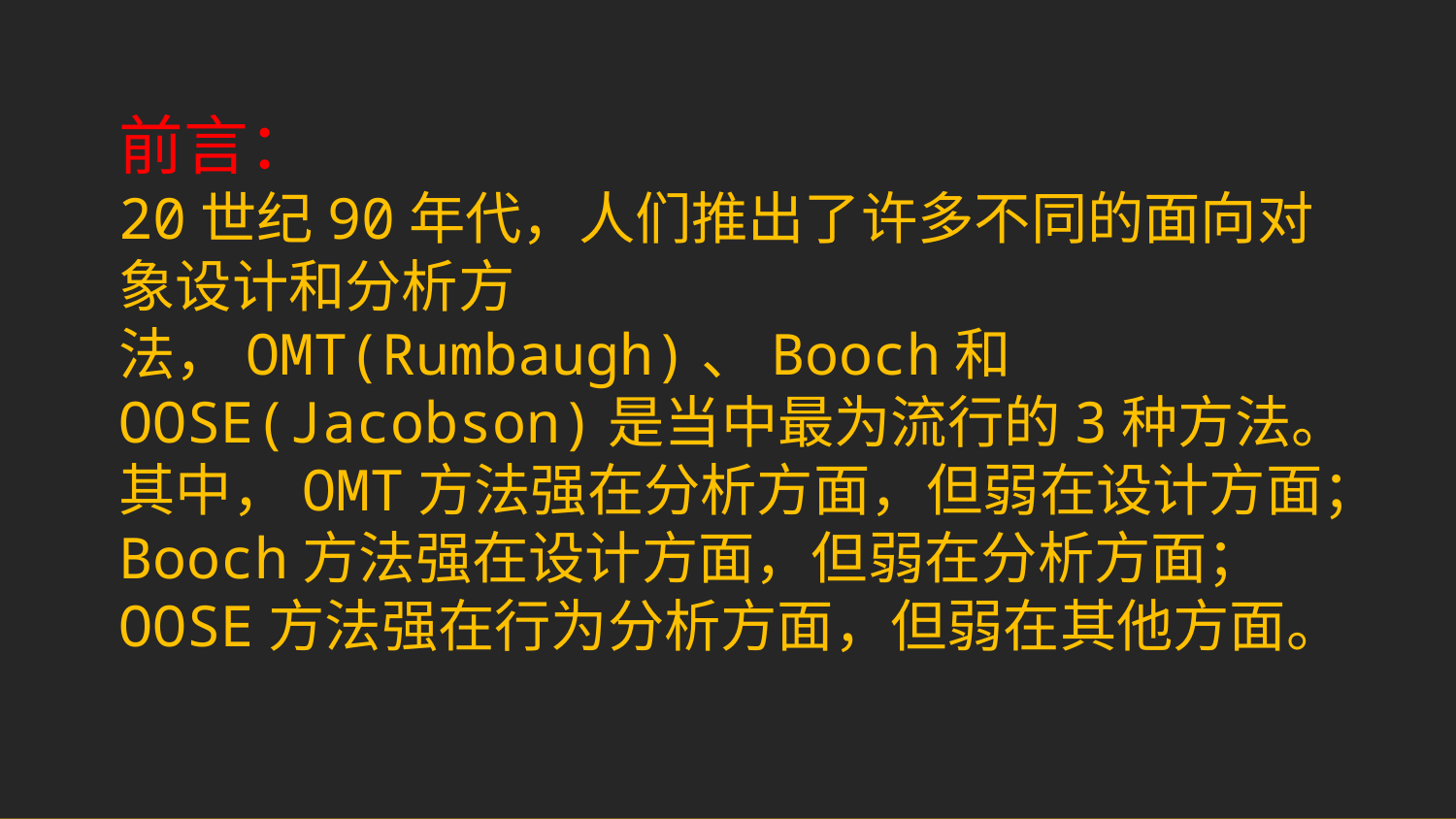

前言：
20世纪90年代，人们推出了许多不同的面向对象设计和分析方法，OMT(Rumbaugh)、Booch和OOSE(Jacobson)是当中最为流行的3种方法。其中，OMT方法强在分析方面，但弱在设计方面；Booch方法强在设计方面，但弱在分析方面；OOSE方法强在行为分析方面，但弱在其他方面。